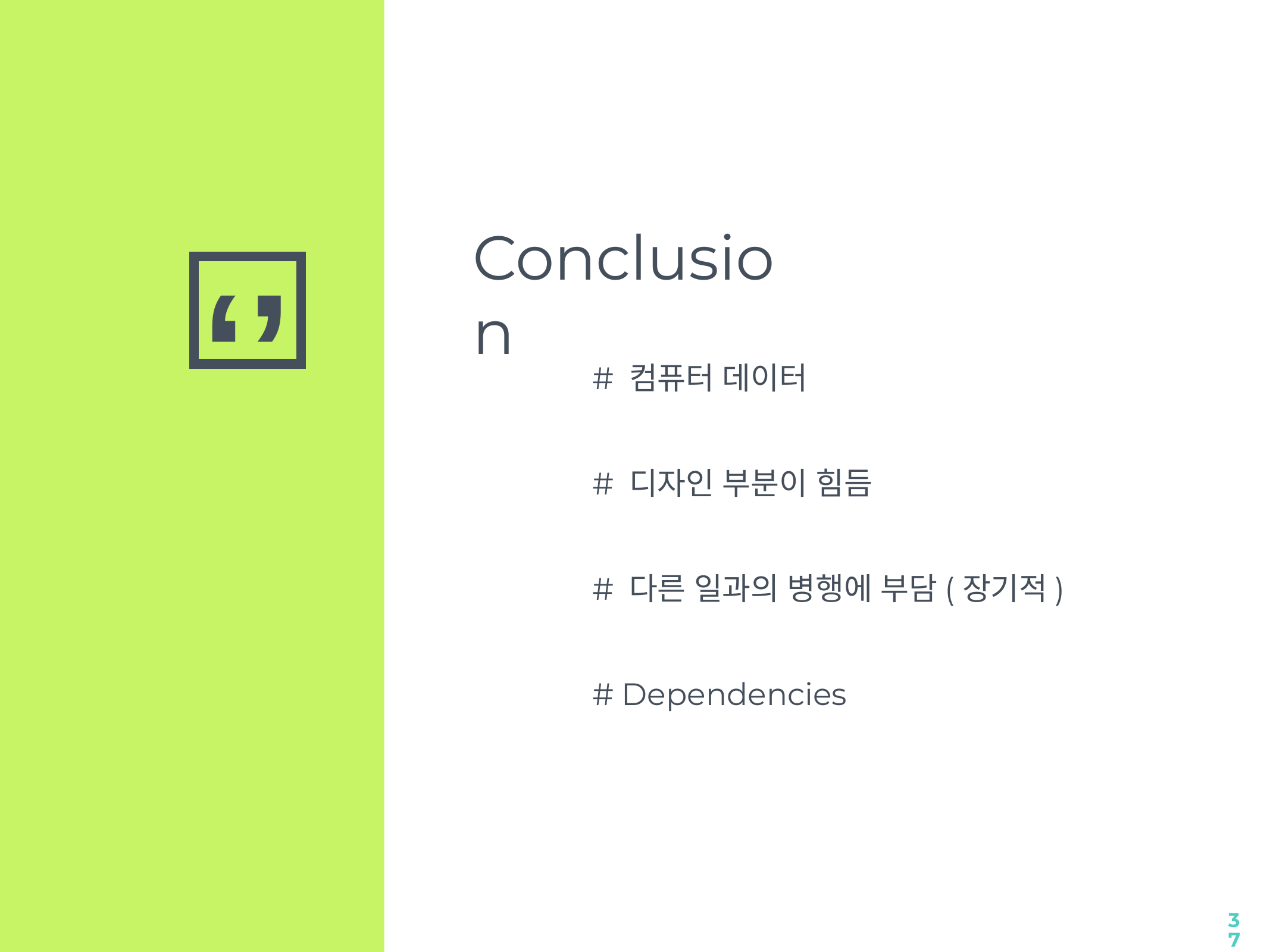

Conclusion
# 컴퓨터 데이터
# 디자인 부분이 힘듬
# 다른 일과의 병행에 부담(장기적)
# Dependencies
37